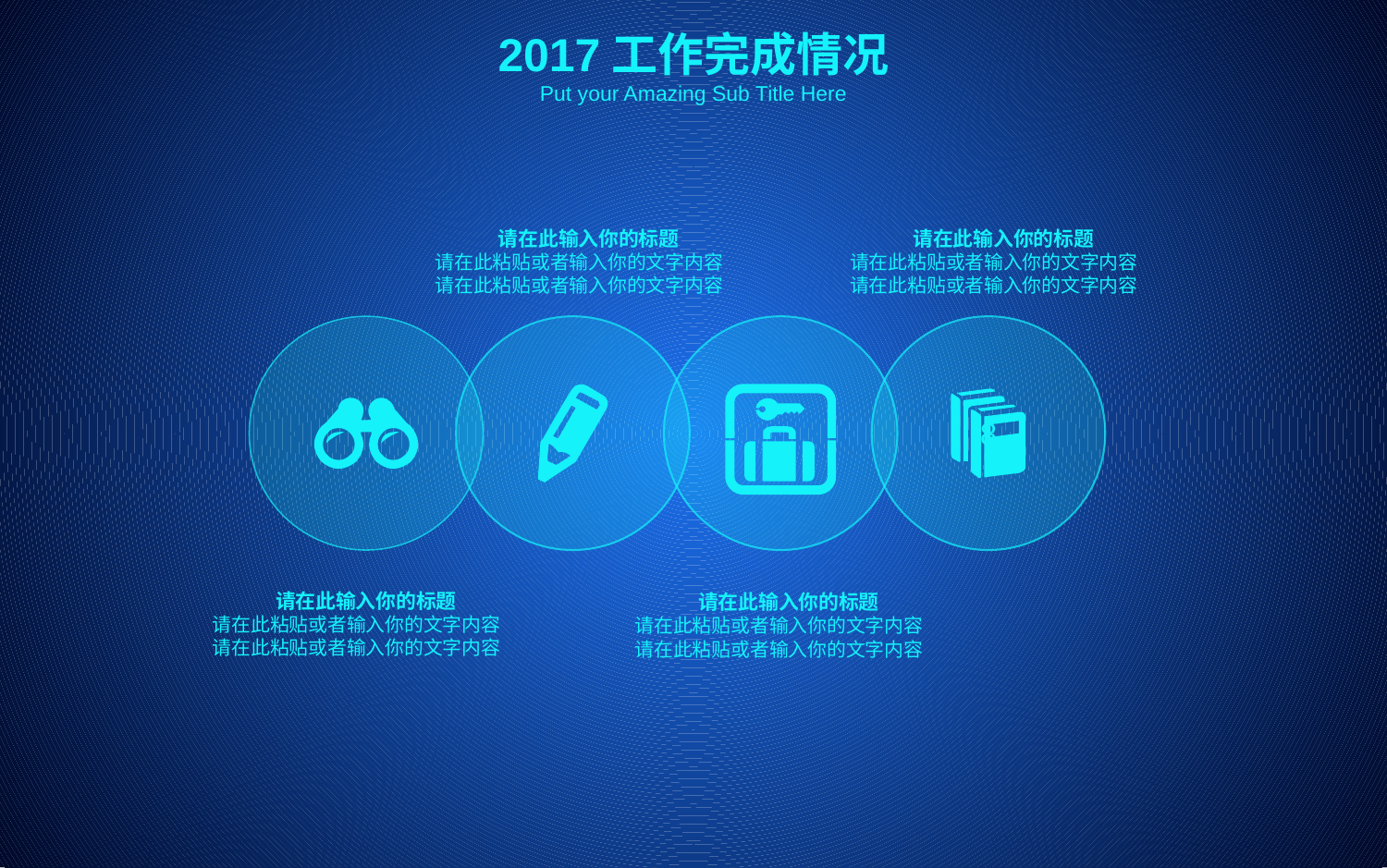

2017工作完成情况
Put your Amazing Sub Title Here
请在此输入你的标题
请在此粘贴或者输入你的文字内容
请在此粘贴或者输入你的文字内容
请在此输入你的标题
请在此粘贴或者输入你的文字内容
请在此粘贴或者输入你的文字内容

8

请在此输入你的标题
请在此粘贴或者输入你的文字内容
请在此粘贴或者输入你的文字内容
请在此输入你的标题
请在此粘贴或者输入你的文字内容
请在此粘贴或者输入你的文字内容